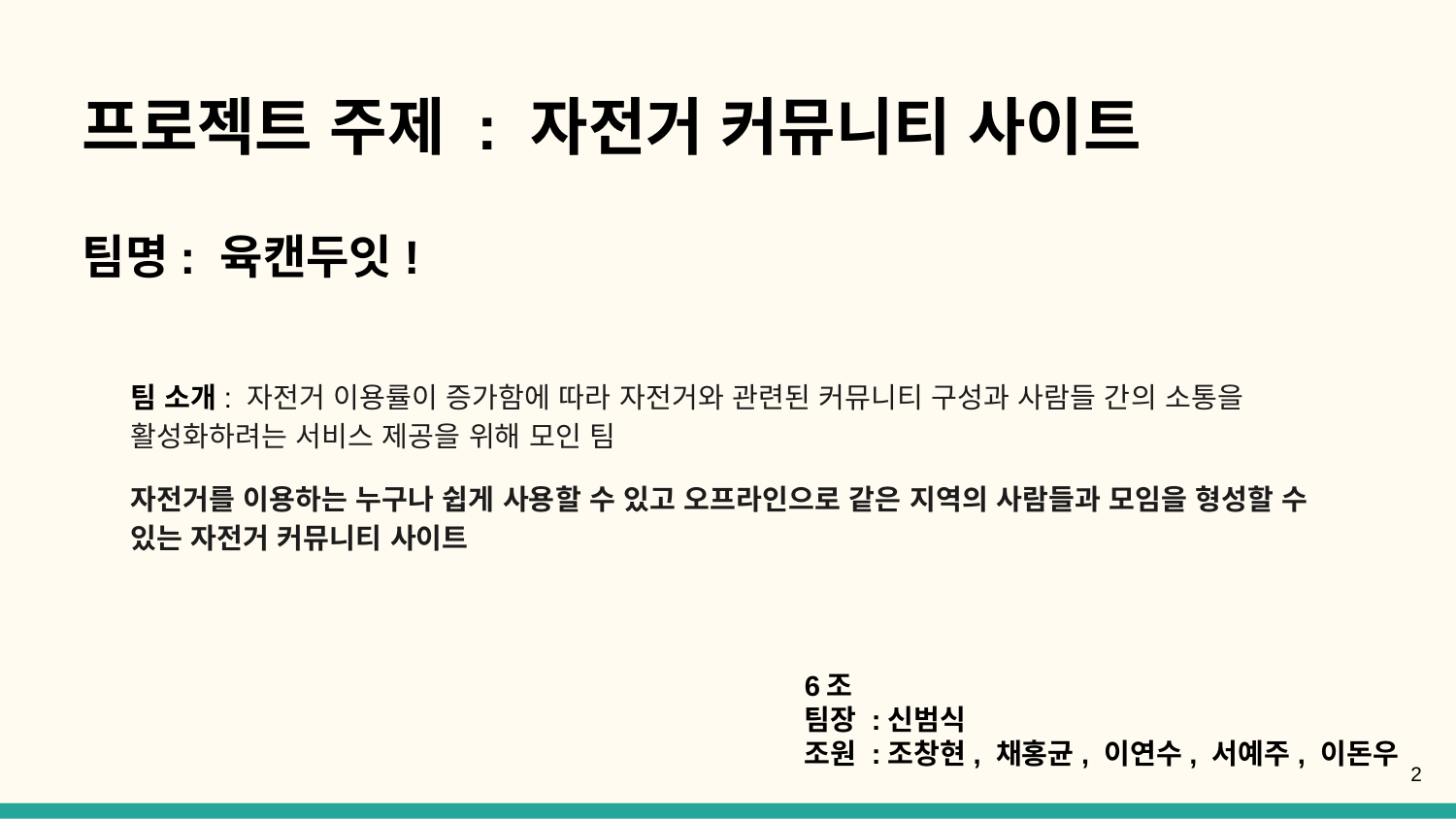

# 프로젝트 주제 : 자전거 커뮤니티 사이트
팀명: 육캔두잇!
팀 소개: 자전거 이용률이 증가함에 따라 자전거와 관련된 커뮤니티 구성과 사람들 간의 소통을 활성화하려는 서비스 제공을 위해 모인 팀
자전거를 이용하는 누구나 쉽게 사용할 수 있고 오프라인으로 같은 지역의 사람들과 모임을 형성할 수 있는 자전거 커뮤니티 사이트
6조
팀장 :신범식
조원 :조창현, 채홍균, 이연수, 서예주, 이돈우
2